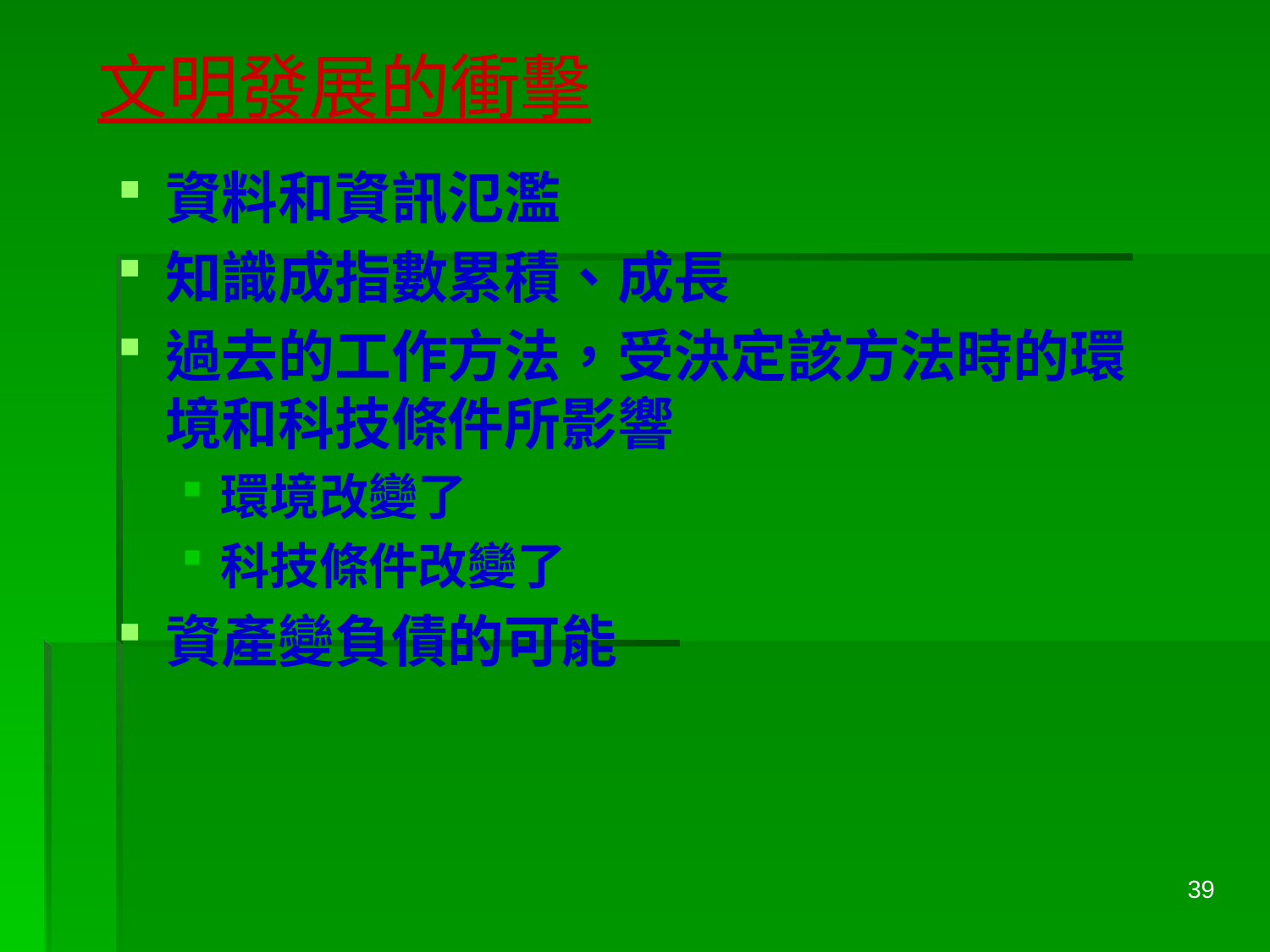

# 文明發展的衝擊
資料和資訊氾濫
知識成指數累積、成長
過去的工作方法，受決定該方法時的環境和科技條件所影響
環境改變了
科技條件改變了
資產變負債的可能
39